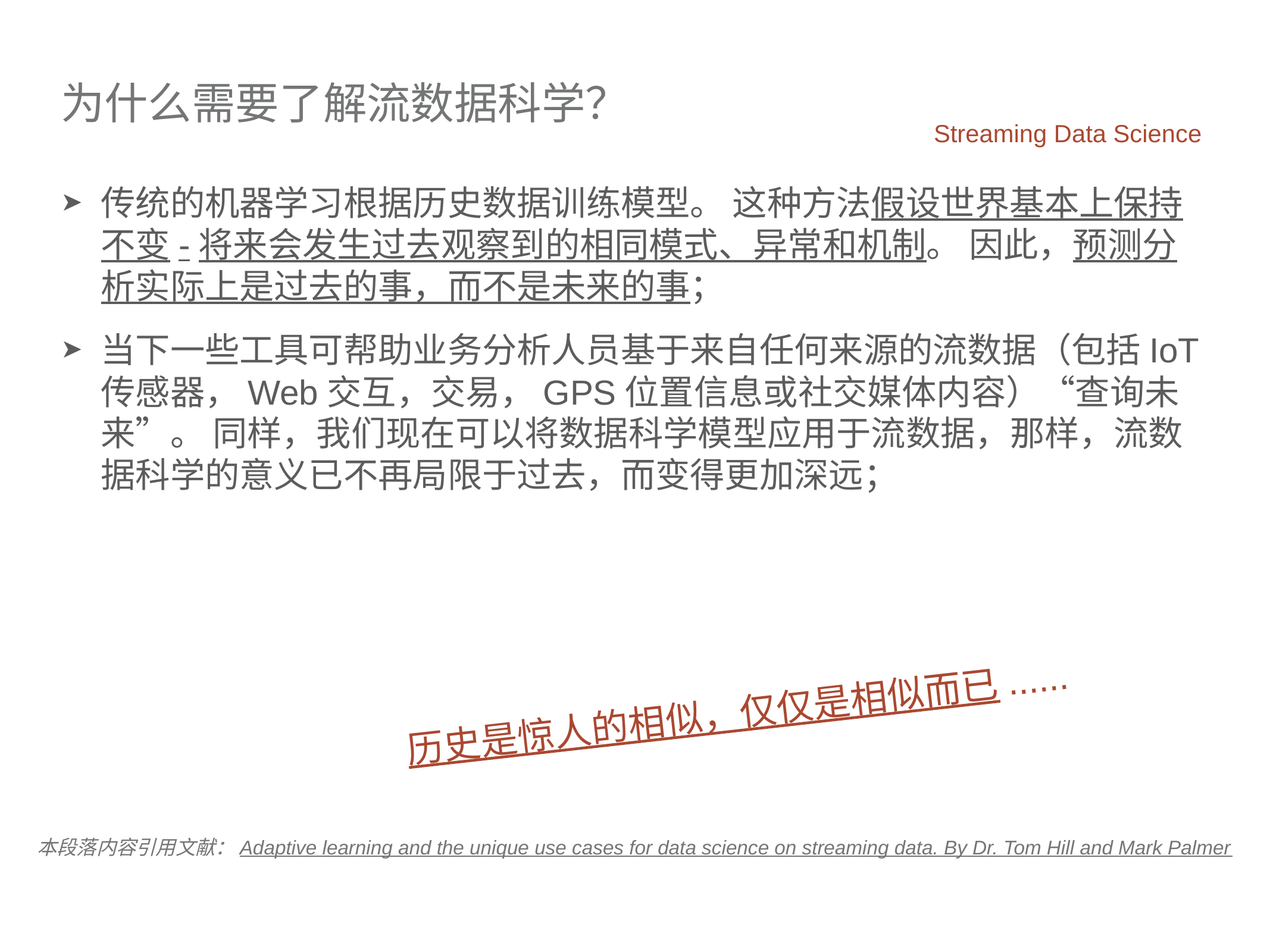

# 为什么需要了解流数据科学？
Streaming Data Science

传统的机器学习根据历史数据训练模型。 这种方法假设世界基本上保持不变-将来会发生过去观察到的相同模式、异常和机制。 因此，预测分析实际上是过去的事，而不是未来的事；
当下一些工具可帮助业务分析人员基于来自任何来源的流数据（包括IoT传感器，Web交互，交易，GPS位置信息或社交媒体内容）“查询未来”。 同样，我们现在可以将数据科学模型应用于流数据，那样，流数据科学的意义已不再局限于过去，而变得更加深远；
历史是惊人的相似，仅仅是相似而已......
本段落内容引用文献：Adaptive learning and the unique use cases for data science on streaming data. By Dr. Tom Hill and Mark Palmer
7